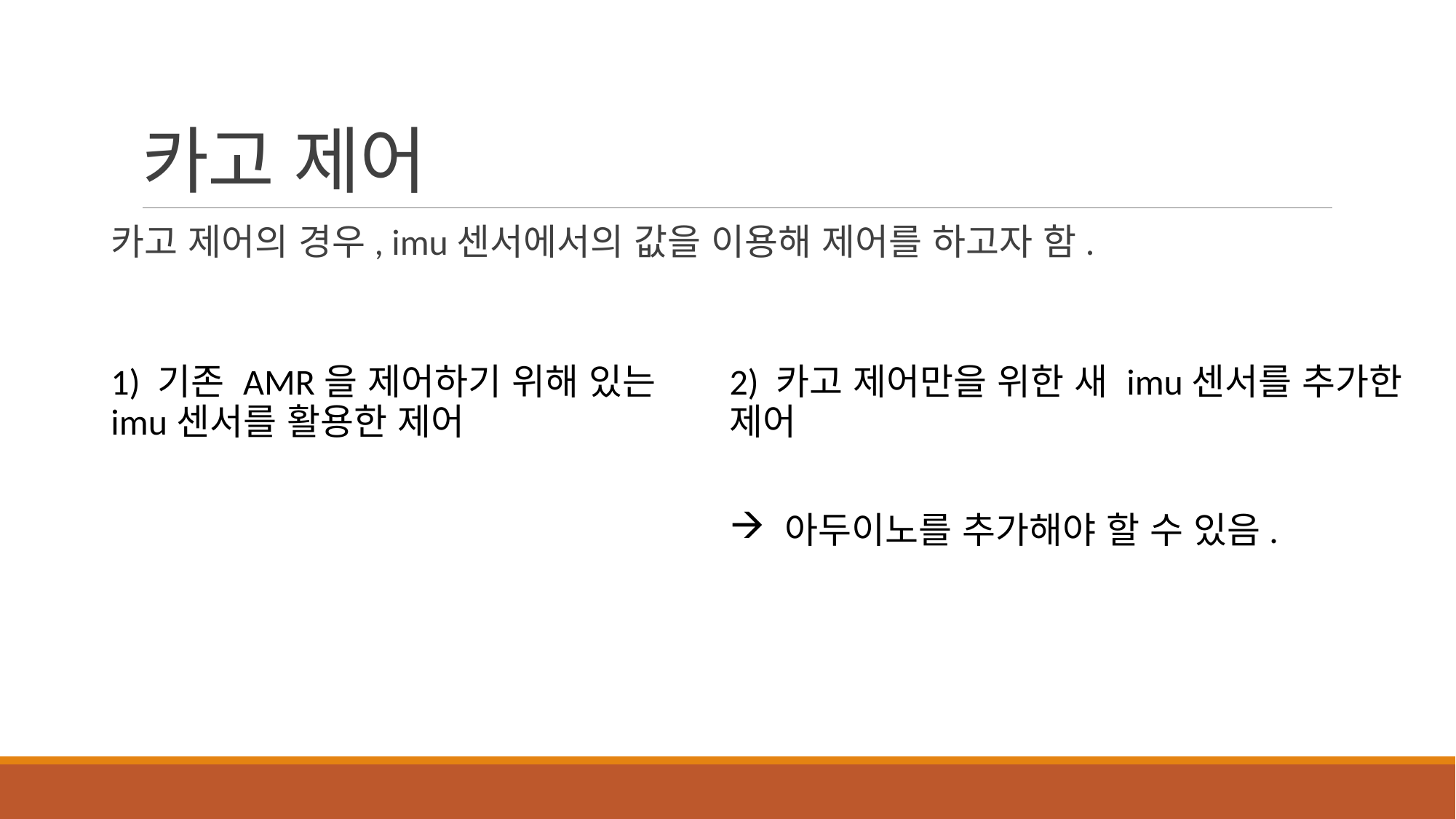

# 카고 제어
카고 제어의 경우, imu센서에서의 값을 이용해 제어를 하고자 함.
1) 기존 AMR을 제어하기 위해 있는 imu센서를 활용한 제어
2) 카고 제어만을 위한 새 imu센서를 추가한 제어

 아두이노를 추가해야 할 수 있음.